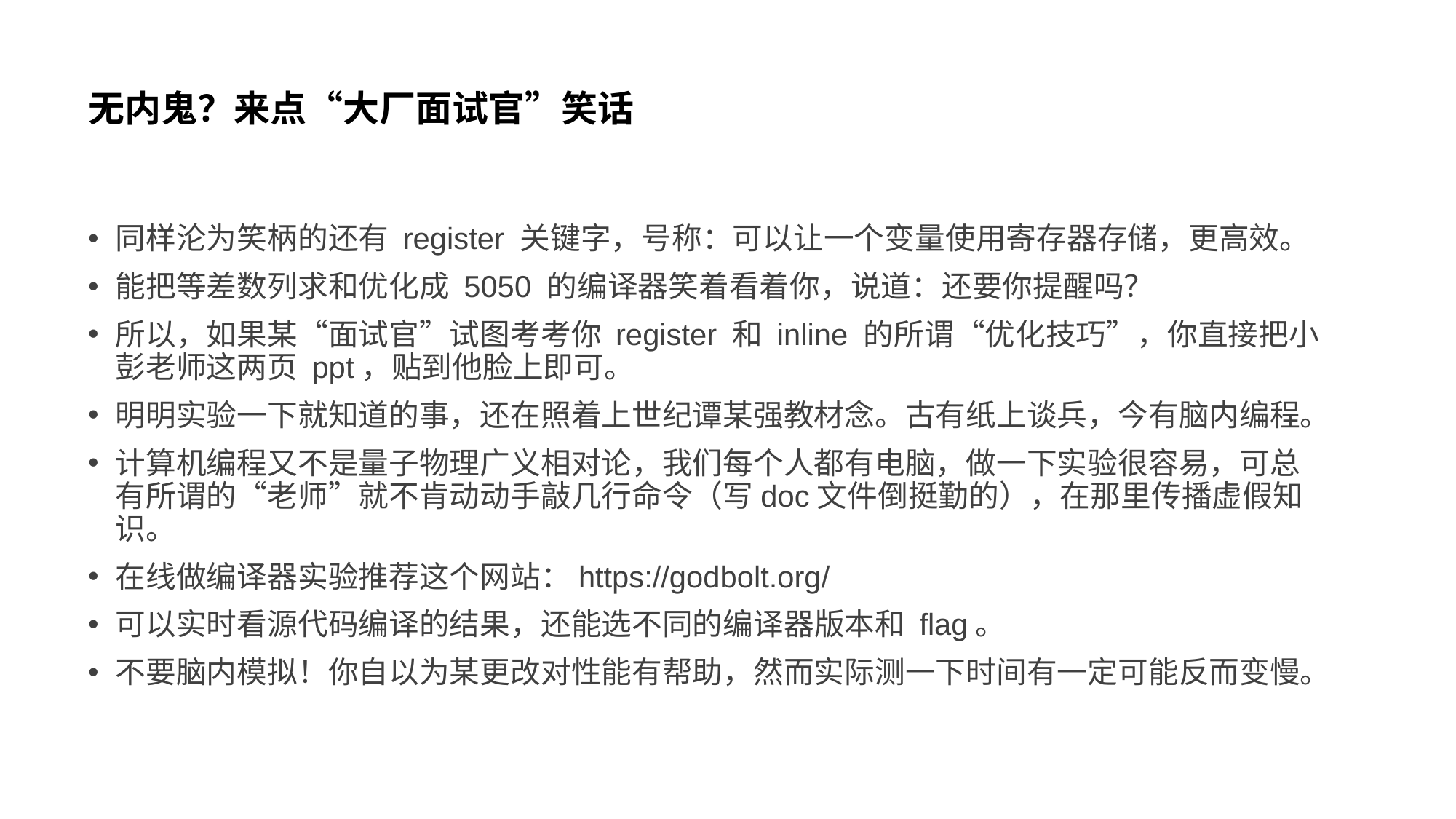

# 无内鬼？来点“大厂面试官”笑话
同样沦为笑柄的还有 register 关键字，号称：可以让一个变量使用寄存器存储，更高效。
能把等差数列求和优化成 5050 的编译器笑着看着你，说道：还要你提醒吗？
所以，如果某“面试官”试图考考你 register 和 inline 的所谓“优化技巧”，你直接把小彭老师这两页 ppt，贴到他脸上即可。
明明实验一下就知道的事，还在照着上世纪谭某强教材念。古有纸上谈兵，今有脑内编程。
计算机编程又不是量子物理广义相对论，我们每个人都有电脑，做一下实验很容易，可总有所谓的“老师”就不肯动动手敲几行命令（写doc文件倒挺勤的），在那里传播虚假知识。
在线做编译器实验推荐这个网站：https://godbolt.org/
可以实时看源代码编译的结果，还能选不同的编译器版本和 flag。
不要脑内模拟！你自以为某更改对性能有帮助，然而实际测一下时间有一定可能反而变慢。